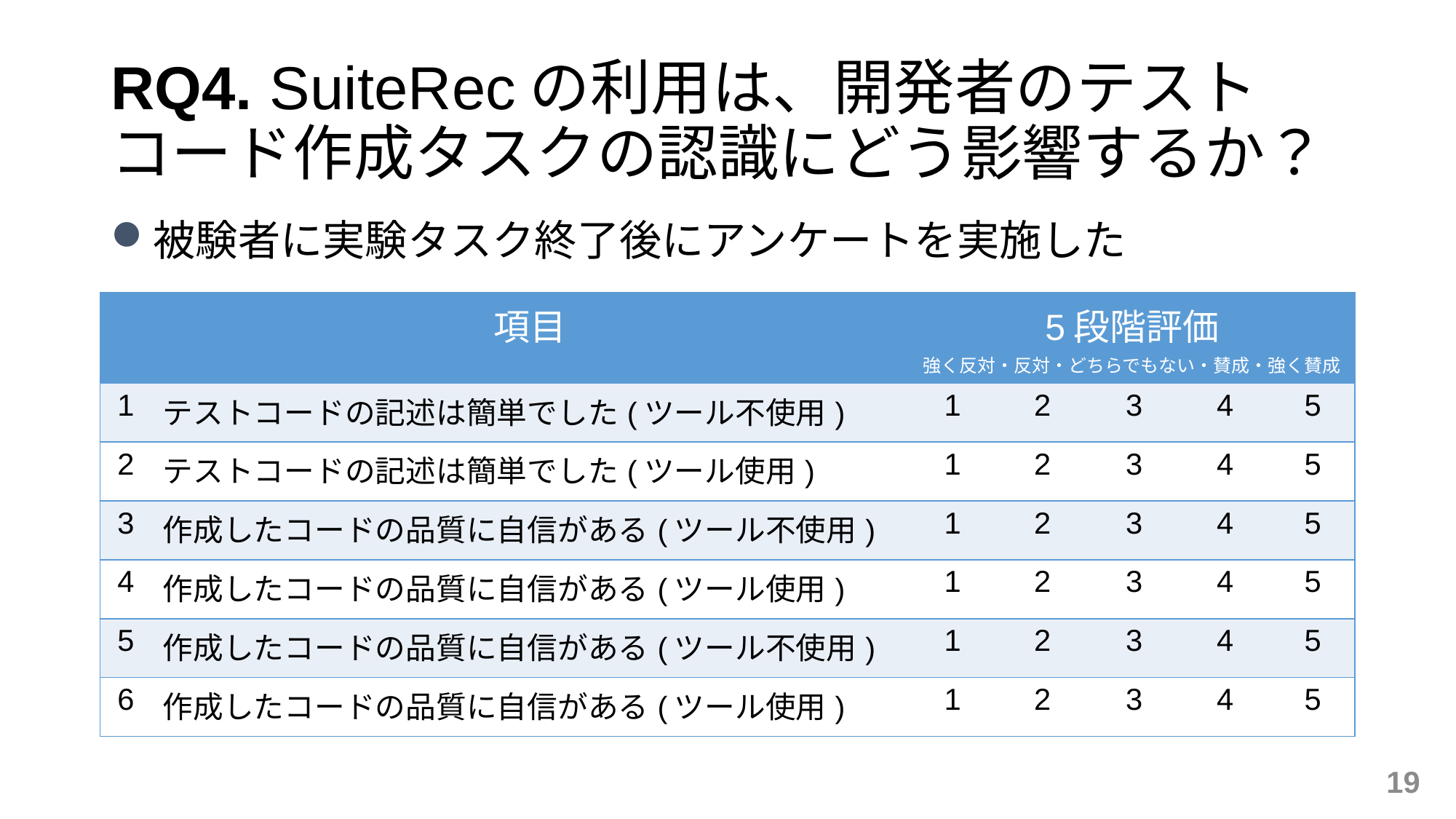

# RQ4. SuiteRecの利用は、開発者のテストコード作成タスクの認識にどう影響するか？
被験者に実験タスク終了後にアンケートを実施した
|  | 項目 | 5段階評価 強く反対・反対・どちらでもない・賛成・強く賛成 |  |  |  |  |
| --- | --- | --- | --- | --- | --- | --- |
| 1 | テストコードの記述は簡単でした(ツール不使用) | 1 | 2 | 3 | 4 | 5 |
| 2 | テストコードの記述は簡単でした(ツール使用) | 1 | 2 | 3 | 4 | 5 |
| 3 | 作成したコードの品質に自信がある(ツール不使用) | 1 | 2 | 3 | 4 | 5 |
| 4 | 作成したコードの品質に自信がある(ツール使用) | 1 | 2 | 3 | 4 | 5 |
| 5 | 作成したコードの品質に自信がある(ツール不使用) | 1 | 2 | 3 | 4 | 5 |
| 6 | 作成したコードの品質に自信がある(ツール使用) | 1 | 2 | 3 | 4 | 5 |
19